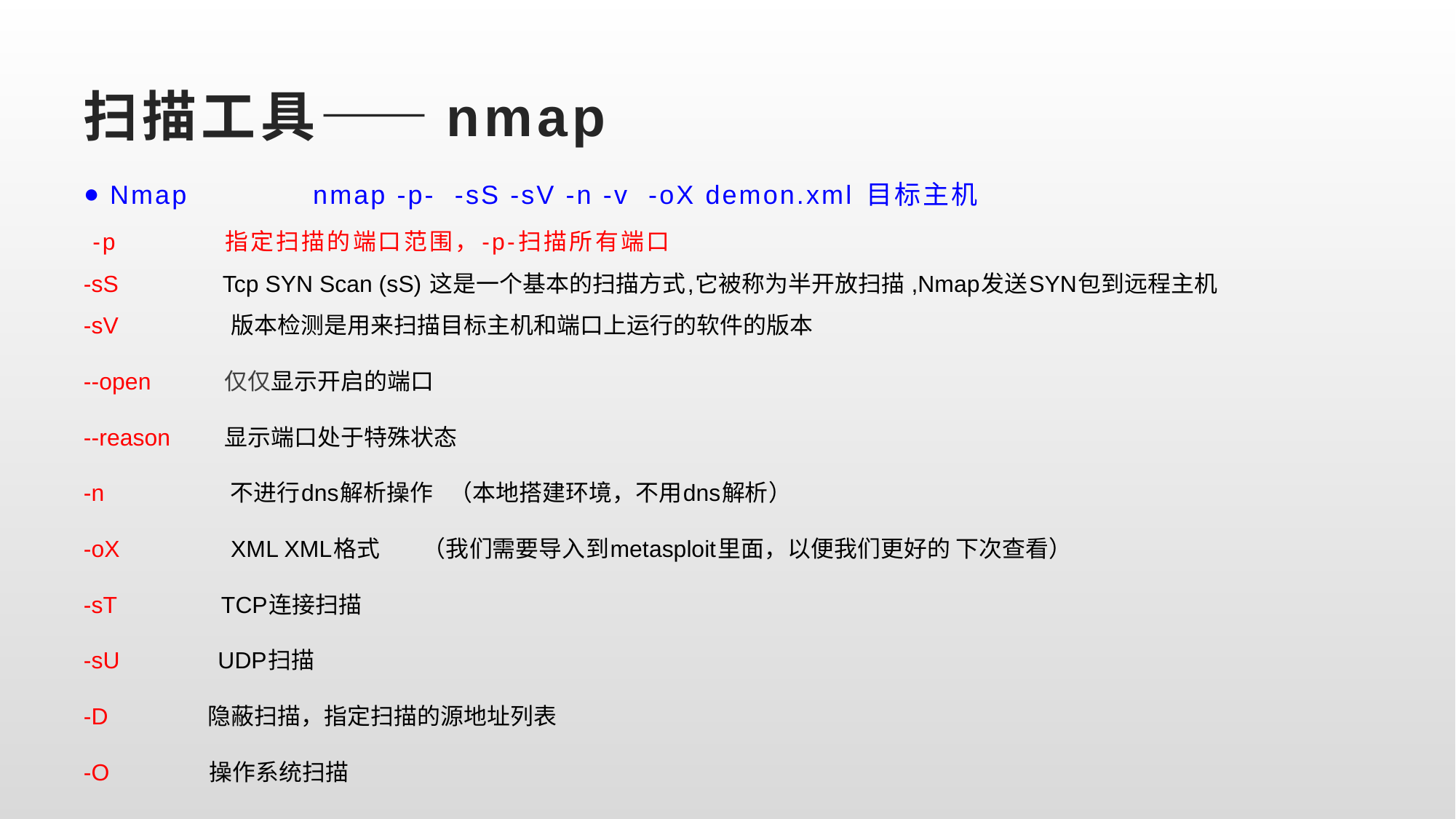

# 扫描工具——nmap
Nmap             nmap -p-  -sS -sV -n -v  -oX demon.xml 目标主机
 -p            指定扫描的端口范围，-p-扫描所有端口
-sS                Tcp SYN Scan (sS) 这是一个基本的扫描方式,它被称为半开放扫描 ,Nmap发送SYN包到远程主机
-sV                 版本检测是用来扫描目标主机和端口上运行的软件的版本
--open           仅仅显示开启的端口
--reason        显示端口处于特殊状态
-n                   不进行dns解析操作   （本地搭建环境，不用dns解析）
-oX                 XML XML格式        （我们需要导入到metasploit里面，以便我们更好的 下次查看）
-sT                TCP连接扫描
-sU               UDP扫描
-D               隐蔽扫描，指定扫描的源地址列表
-O               操作系统扫描